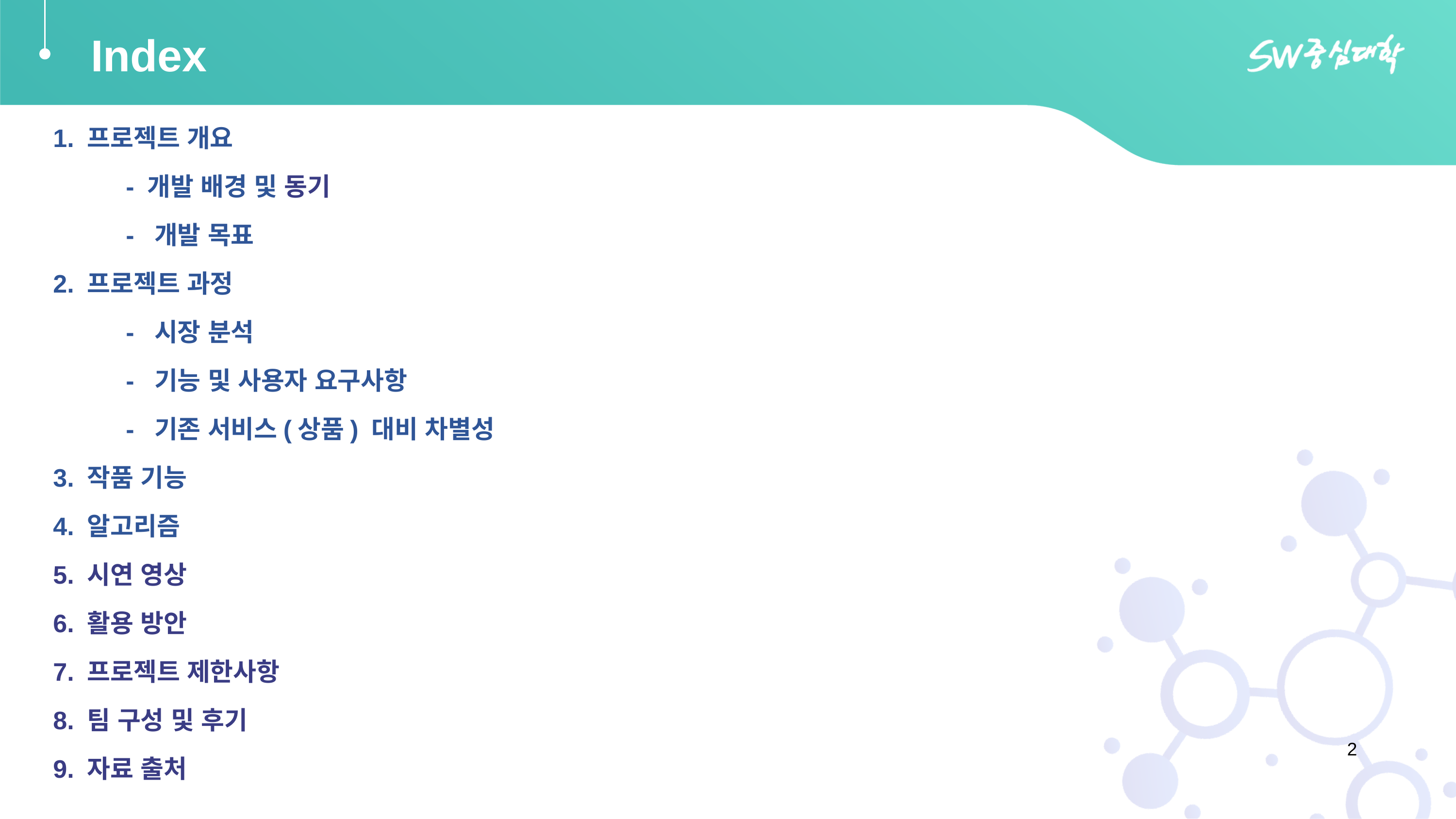

# Index
1. 프로젝트 개요
	- 개발 배경 및 동기
	-  개발 목표
2. 프로젝트 과정
	-  시장 분석
	-  기능 및 사용자 요구사항
	-  기존 서비스(상품) 대비 차별성
3. 작품 기능
4. 알고리즘
5. 시연 영상
6. 활용 방안
7. 프로젝트 제한사항
8. 팀 구성 및 후기
9. 자료 출처